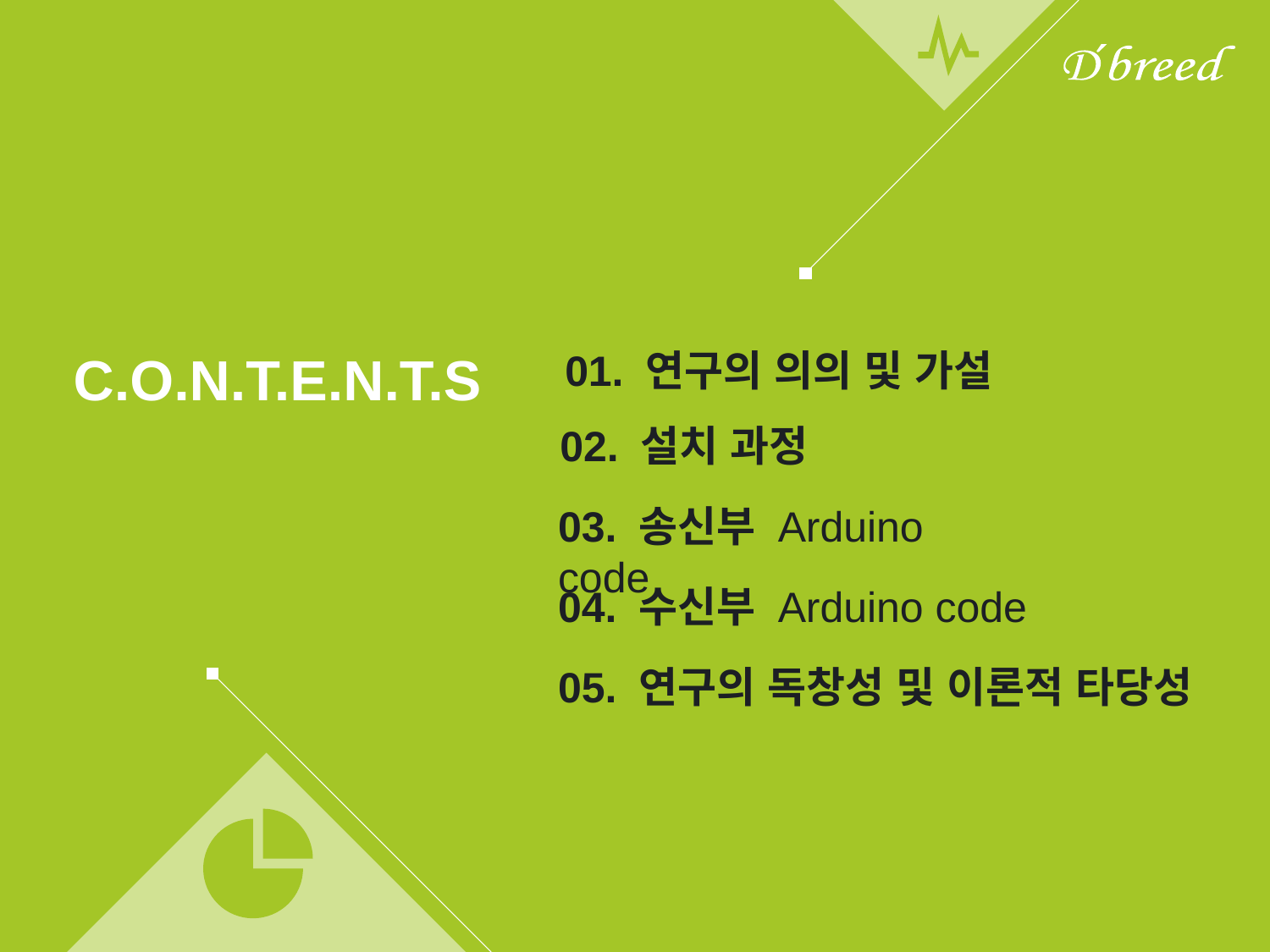

C.O.N.T.E.N.T.S
01. 연구의 의의 및 가설
02. 설치 과정
03. 송신부 Arduino code
04. 수신부 Arduino code
05. 연구의 독창성 및 이론적 타당성